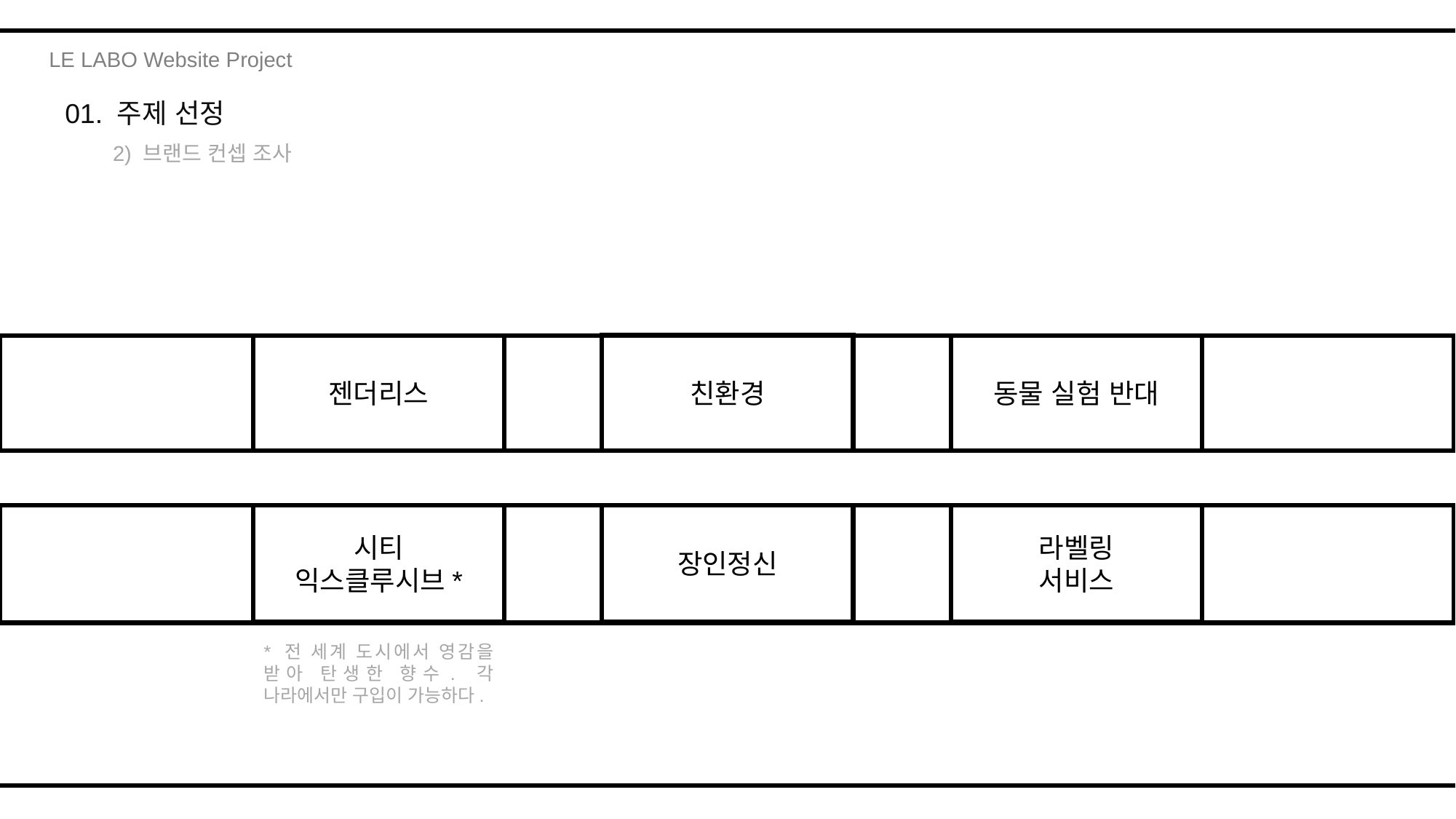

LE LABO Website Project
01. 주제 선정
2) 브랜드 컨셉 조사

젠더리스
친환경
동물 실험 반대
시티
익스클루시브*
장인정신
라벨링
서비스

* 전 세계 도시에서 영감을 받아 탄생한 향수. 각 나라에서만 구입이 가능하다.